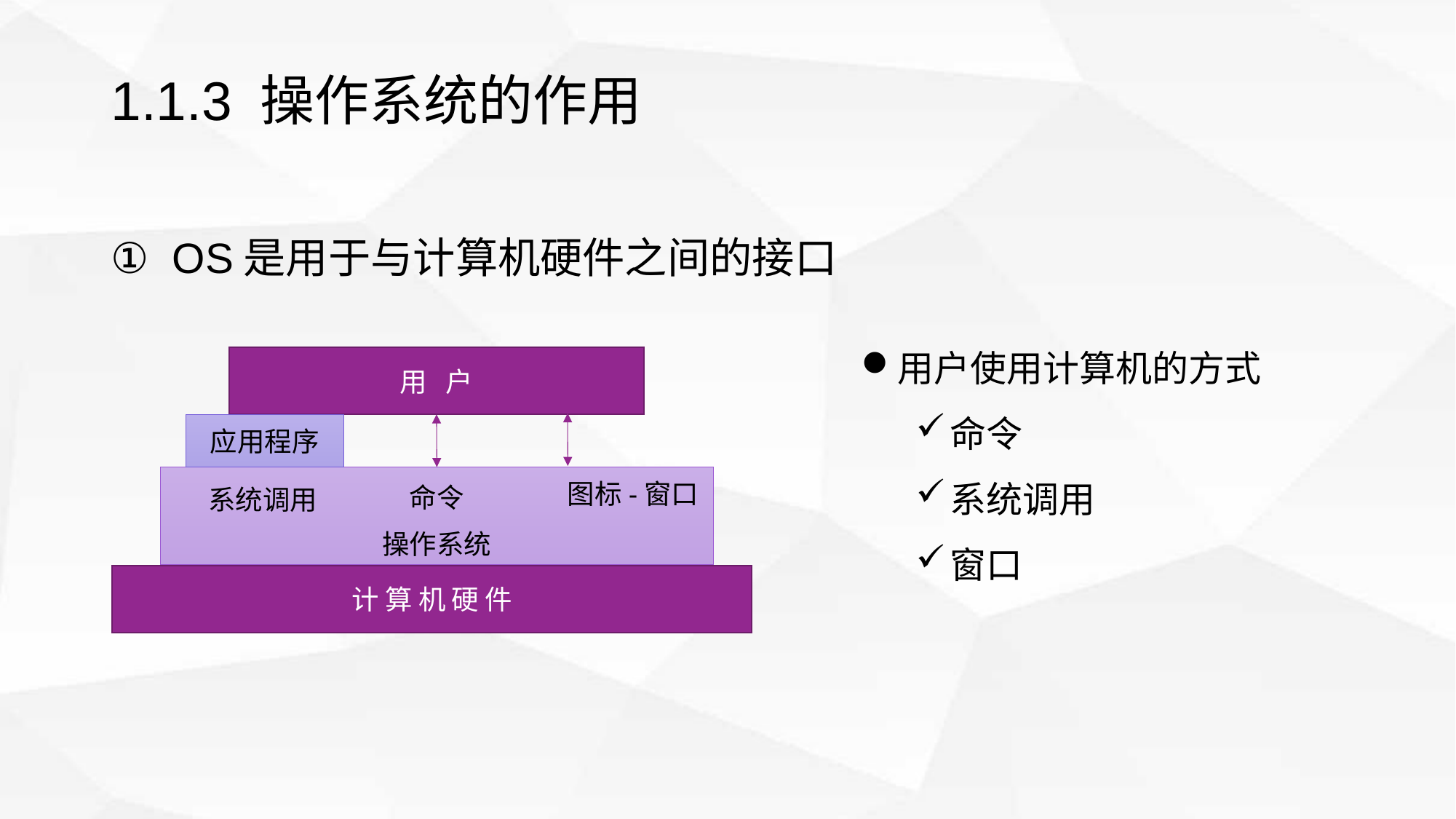

# 1.1.3 操作系统的作用
OS是用于与计算机硬件之间的接口

用户使用计算机的方式
命令
系统调用
窗口
用   户
应用程序
     系统调用

图标-窗口
命令
操作系统
计 算 机 硬 件